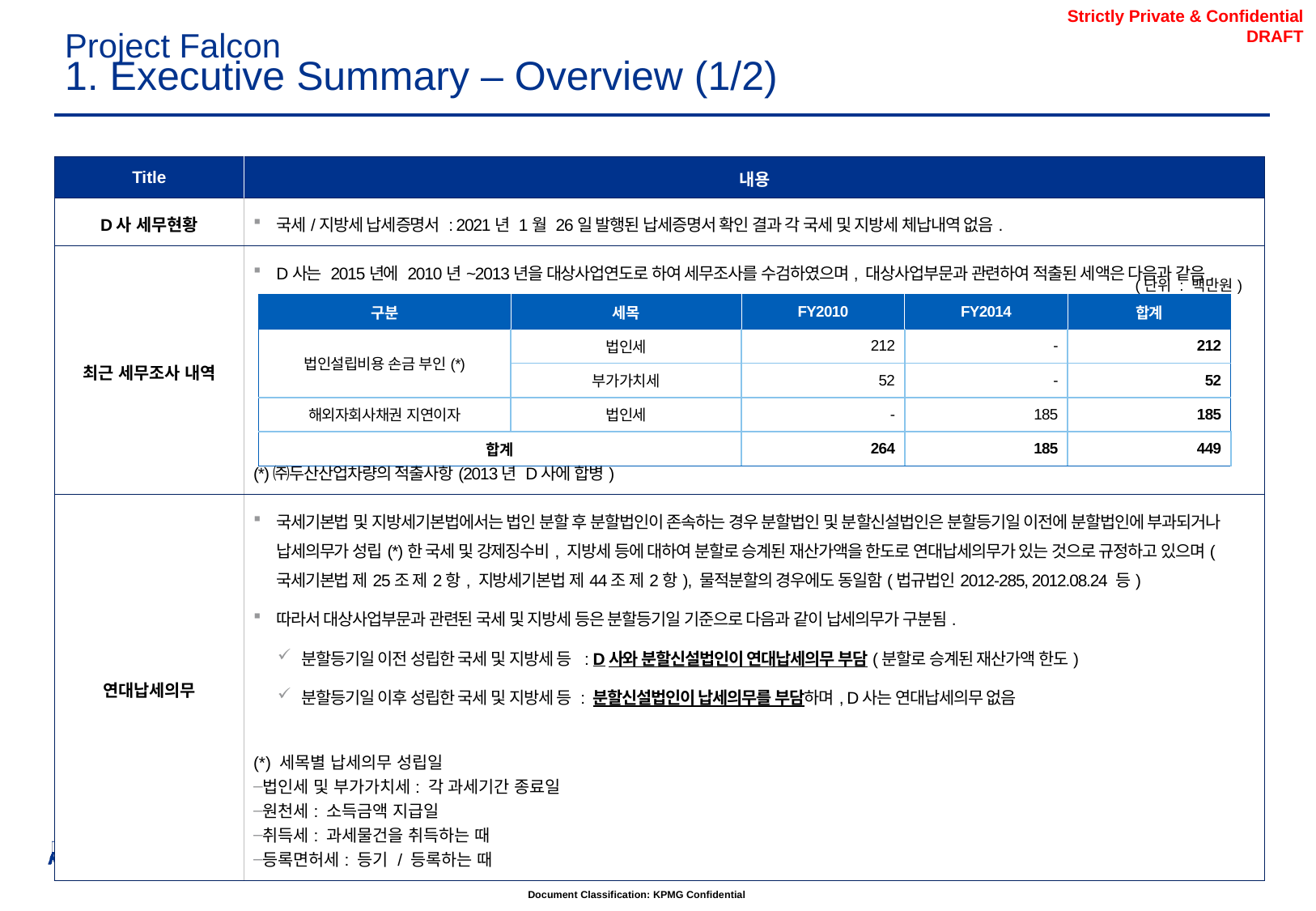

Project Falcon
# 1. Executive Summary – Overview (1/2)
| Title | 내용 |
| --- | --- |
| D사 세무현황 | 국세/지방세 납세증명서 : 2021년 1월 26일 발행된 납세증명서 확인 결과 각 국세 및 지방세 체납내역 없음. |
| 최근 세무조사 내역 | D사는 2015년에 2010년~2013년을 대상사업연도로 하여 세무조사를 수검하였으며, 대상사업부문과 관련하여 적출된 세액은 다음과 같음. (\*)㈜두산산업차량의 적출사항(2013년 D사에 합병) |
| 연대납세의무 | 국세기본법 및 지방세기본법에서는 법인 분할 후 분할법인이 존속하는 경우 분할법인 및 분할신설법인은 분할등기일 이전에 분할법인에 부과되거나 납세의무가 성립(\*)한 국세 및 강제징수비, 지방세 등에 대하여 분할로 승계된 재산가액을 한도로 연대납세의무가 있는 것으로 규정하고 있으며(국세기본법 제25조 제2항, 지방세기본법 제44조 제2항), 물적분할의 경우에도 동일함(법규법인2012-285, 2012.08.24 등) 따라서 대상사업부문과 관련된 국세 및 지방세 등은 분할등기일 기준으로 다음과 같이 납세의무가 구분됨. 분할등기일 이전 성립한 국세 및 지방세 등 : D사와 분할신설법인이 연대납세의무 부담(분할로 승계된 재산가액 한도) 분할등기일 이후 성립한 국세 및 지방세 등 : 분할신설법인이 납세의무를 부담하며, D사는 연대납세의무 없음 (\*) 세목별 납세의무 성립일 법인세 및 부가가치세: 각 과세기간 종료일 원천세: 소득금액 지급일 취득세: 과세물건을 취득하는 때 등록면허세: 등기 / 등록하는 때 |
(단위 : 백만원)
| 구분 | 세목 | FY2010 | FY2014 | 합계 |
| --- | --- | --- | --- | --- |
| 법인설립비용 손금 부인(\*) | 법인세 | 212 | - | 212 |
|  | 부가가치세 | 52 | - | 52 |
| 해외자회사채권 지연이자 | 법인세 | - | 185 | 185 |
| 합계 |  | 264 | 185 | 449 |